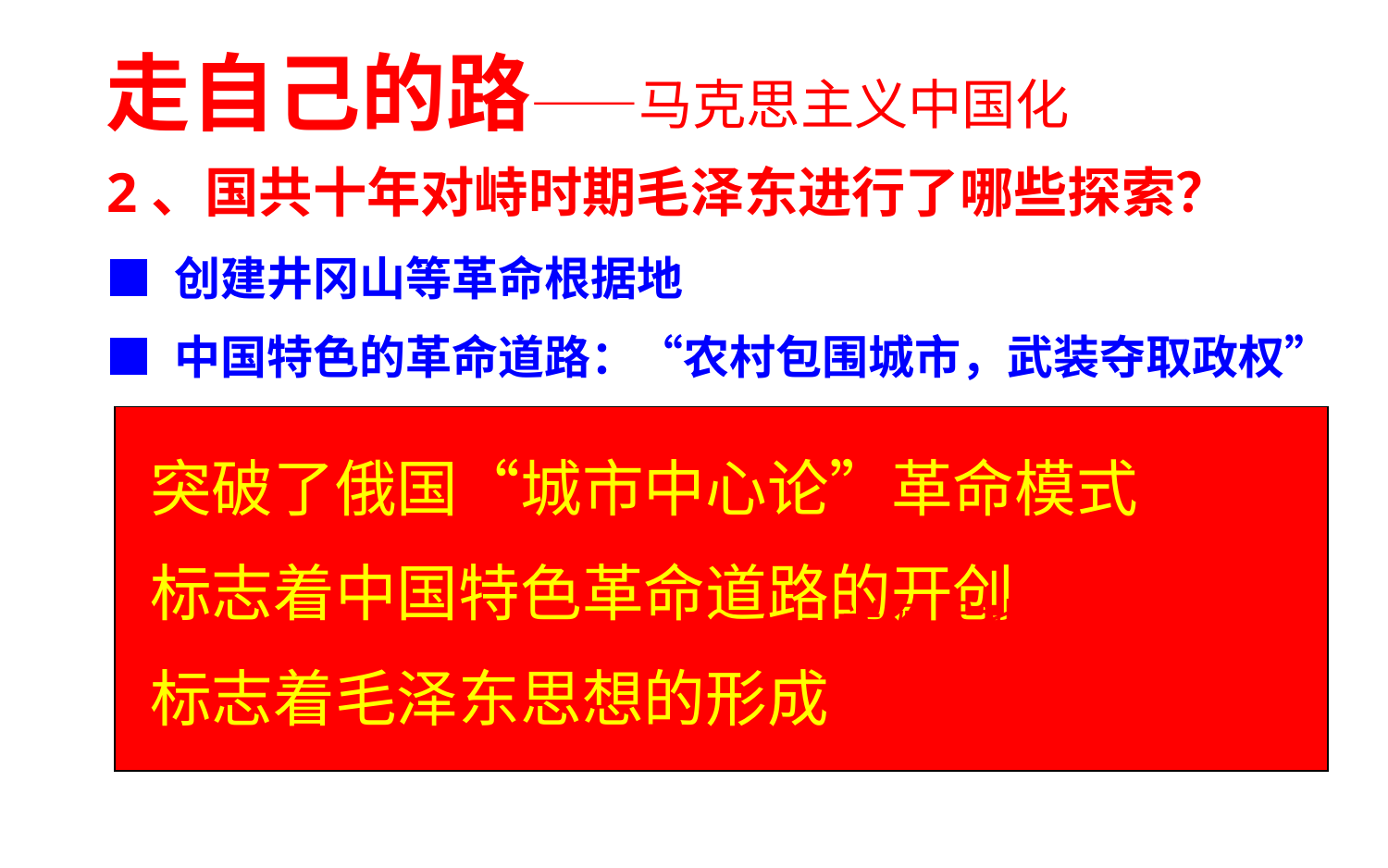

走自己的路——马克思主义中国化

 2、国共十年对峙时期毛泽东进行了哪些探索？
■ 创建井冈山等革命根据地
■ 中国特色的革命道路：“农村包围城市，武装夺取政权”
俄中两国革命道路比较

突破了俄国“城市中心论”革命模式
标志着中国特色革命道路的开创
标志着毛泽东思想的形成
| 国 家 | 俄 国 | 中 国 |
| --- | --- | --- |
| 革命道路 | 城市中心论 |  |
| 时代背景 | 一战 |  |
| 敌人力量 | 城市力量薄弱 |  |
农村包围城市
半殖民地半封建社会
城市力量强大
农村力量薄弱